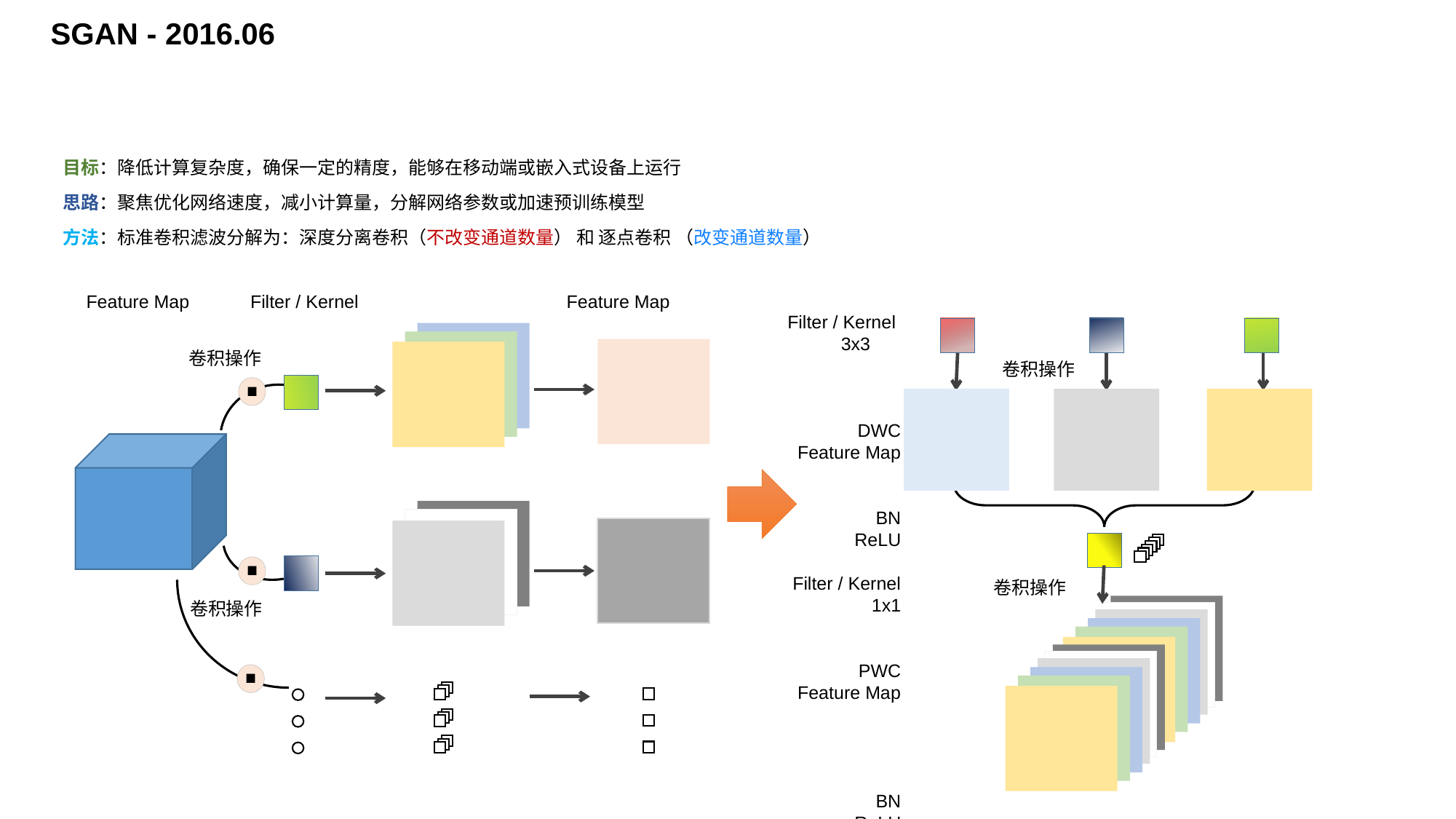

SGAN - 2016.06
目标：降低计算复杂度，确保一定的精度，能够在移动端或嵌入式设备上运行
思路：聚焦优化网络速度，减小计算量，分解网络参数或加速预训练模型
方法：标准卷积滤波分解为：深度分离卷积（不改变通道数量） 和 逐点卷积 （改变通道数量）
Feature Map            Filter / Kernel                                         Feature Map
Filter / Kernel
           3x3
DWC
Feature Map

BN
ReLU

Filter / Kernel 1x1

PWC
Feature Map

BN
ReLU

.

卷积操作

卷积操作

.

卷积操作
卷积操作

.